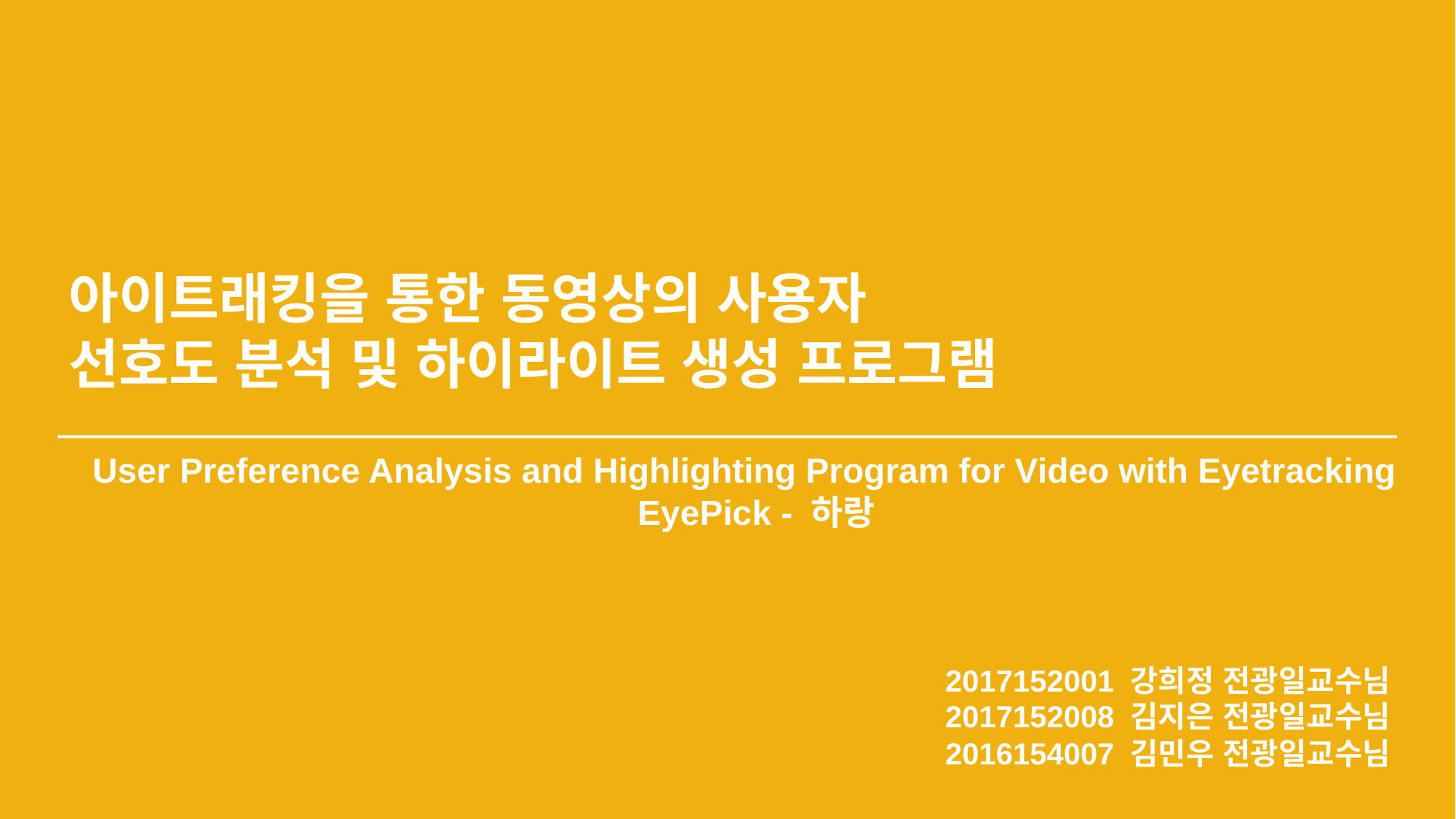

아이트래킹을 통한 동영상의 사용자
선호도 분석 및 하이라이트 생성 프로그램
User Preference Analysis and Highlighting Program for Video with Eyetracking
EyePick - 하랑
2017152001 강희정 전광일교수님
2017152008 김지은 전광일교수님
2016154007 김민우 전광일교수님